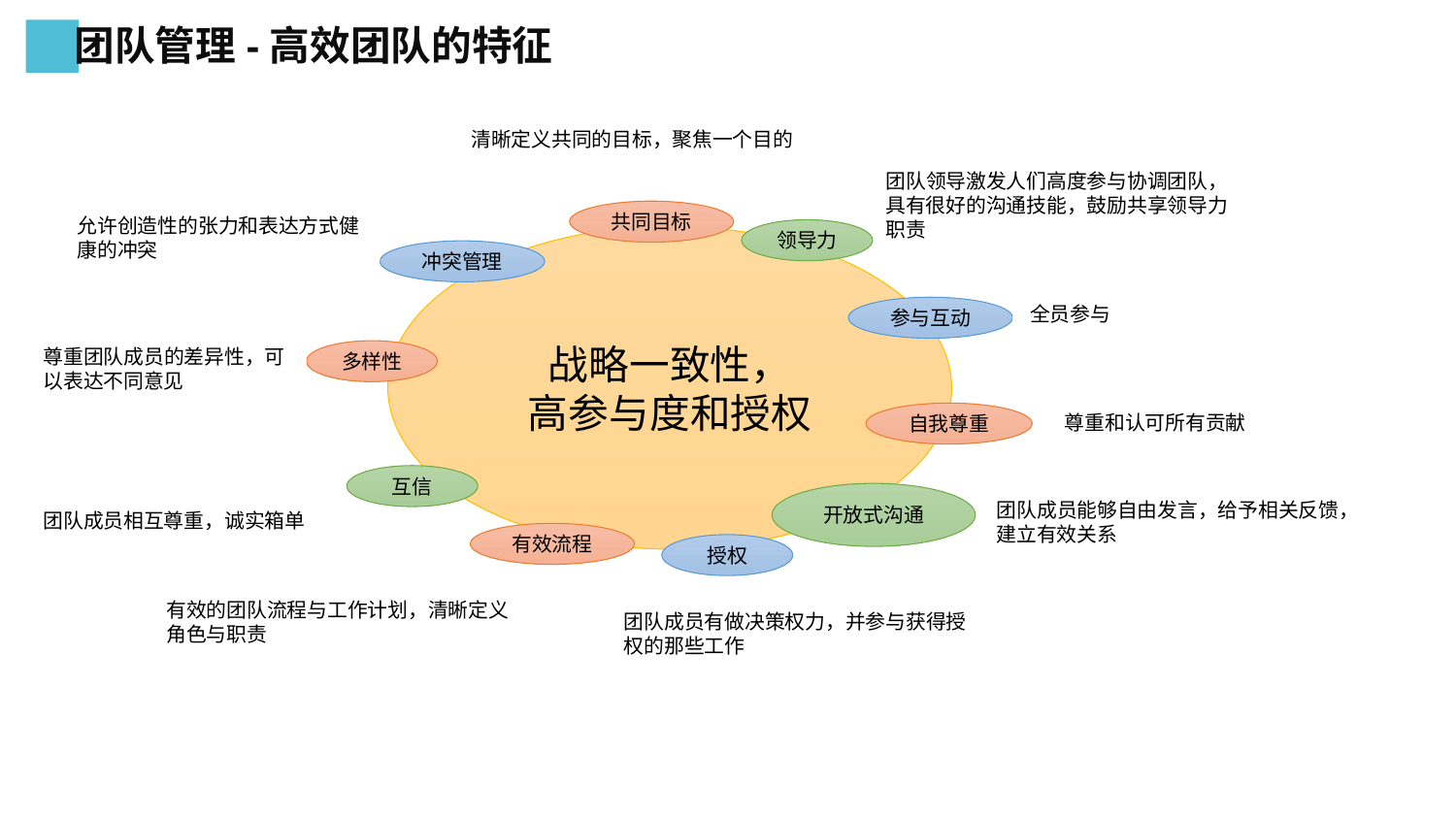

团队管理-高效团队的特征

清晰定义共同的目标，聚焦一个目的
共同目标
团队领导激发人们高度参与协调团队，具有很好的沟通技能，鼓励共享领导力职责
领导力
允许创造性的张力和表达方式健康的冲突
冲突管理
战略一致性，
高参与度和授权
全员参与
参与互动
尊重团队成员的差异性，可以表达不同意见
多样性
尊重和认可所有贡献
自我尊重
互信
团队成员相互尊重，诚实箱单
开放式沟通
团队成员能够自由发言，给予相关反馈，建立有效关系
有效流程
有效的团队流程与工作计划，清晰定义角色与职责
授权
团队成员有做决策权力，并参与获得授权的那些工作